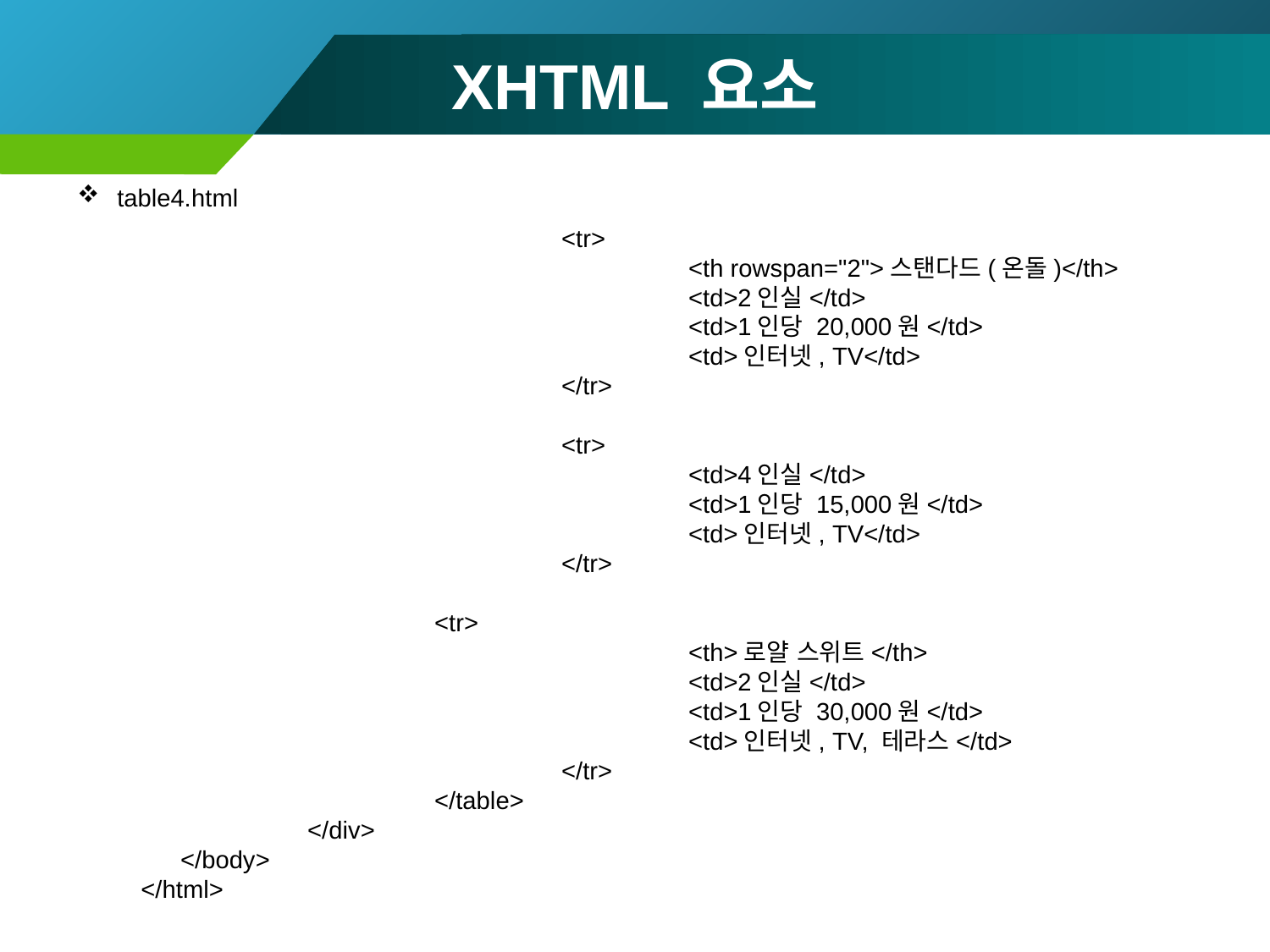

# XHTML 요소
table4.html
				<tr>
					<th rowspan="2">스탠다드(온돌)</th>
					<td>2인실</td>
					<td>1인당 20,000원</td>
					<td>인터넷, TV</td>
				</tr>

				<tr>
					<td>4인실</td>
					<td>1인당 15,000원</td>
					<td>인터넷, TV</td>
				</tr>

        		<tr>
					<th>로얄 스위트</th>
					<td>2인실</td>
					<td>1인당 30,000원</td>
					<td>인터넷, TV, 테라스</td>
				</tr>
			</table>
		</div>
	</body>
</html>
98